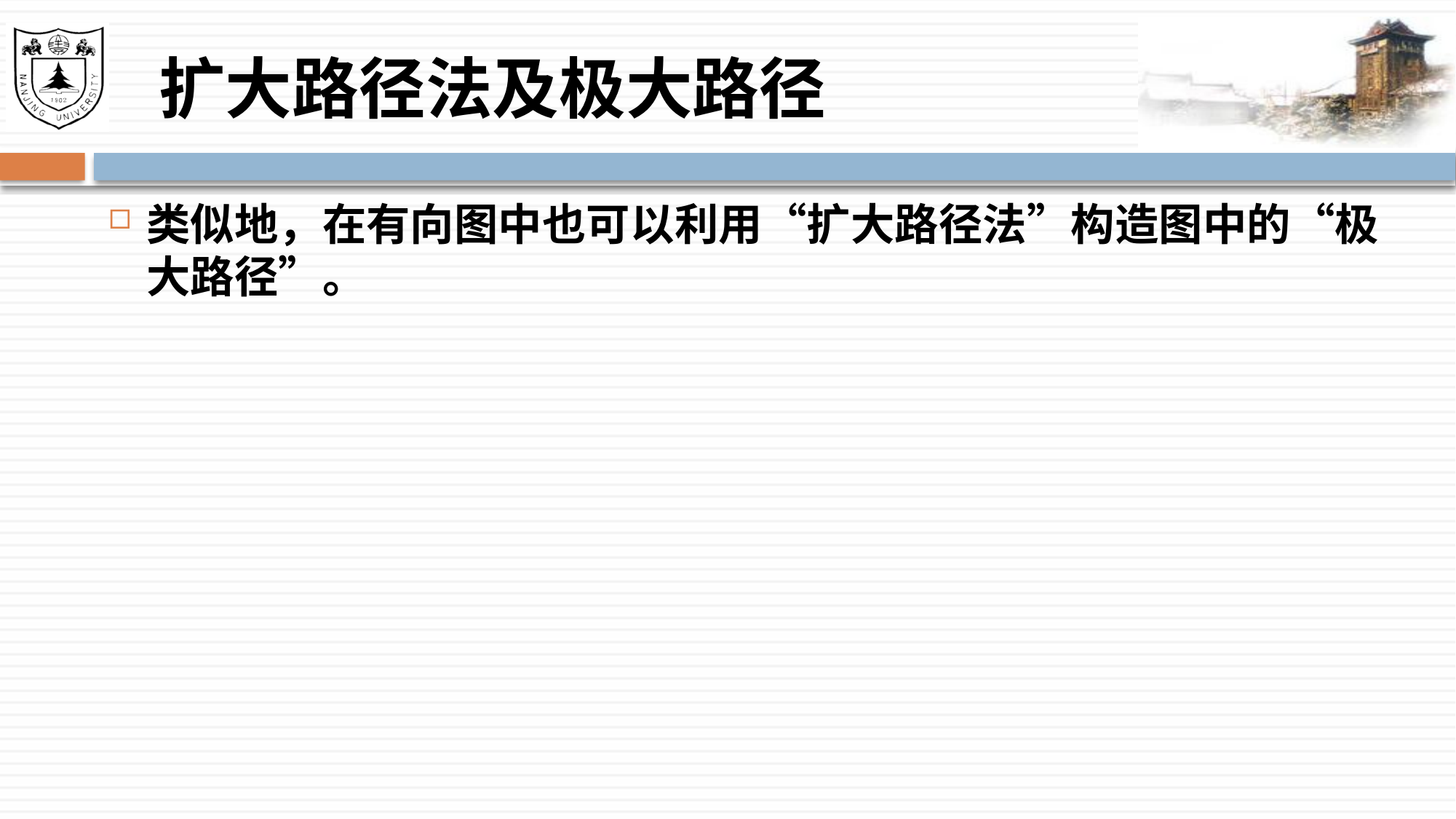

# 扩大路径法及极大路径
类似地，在有向图中也可以利用“扩大路径法”构造图中的“极大路径”。